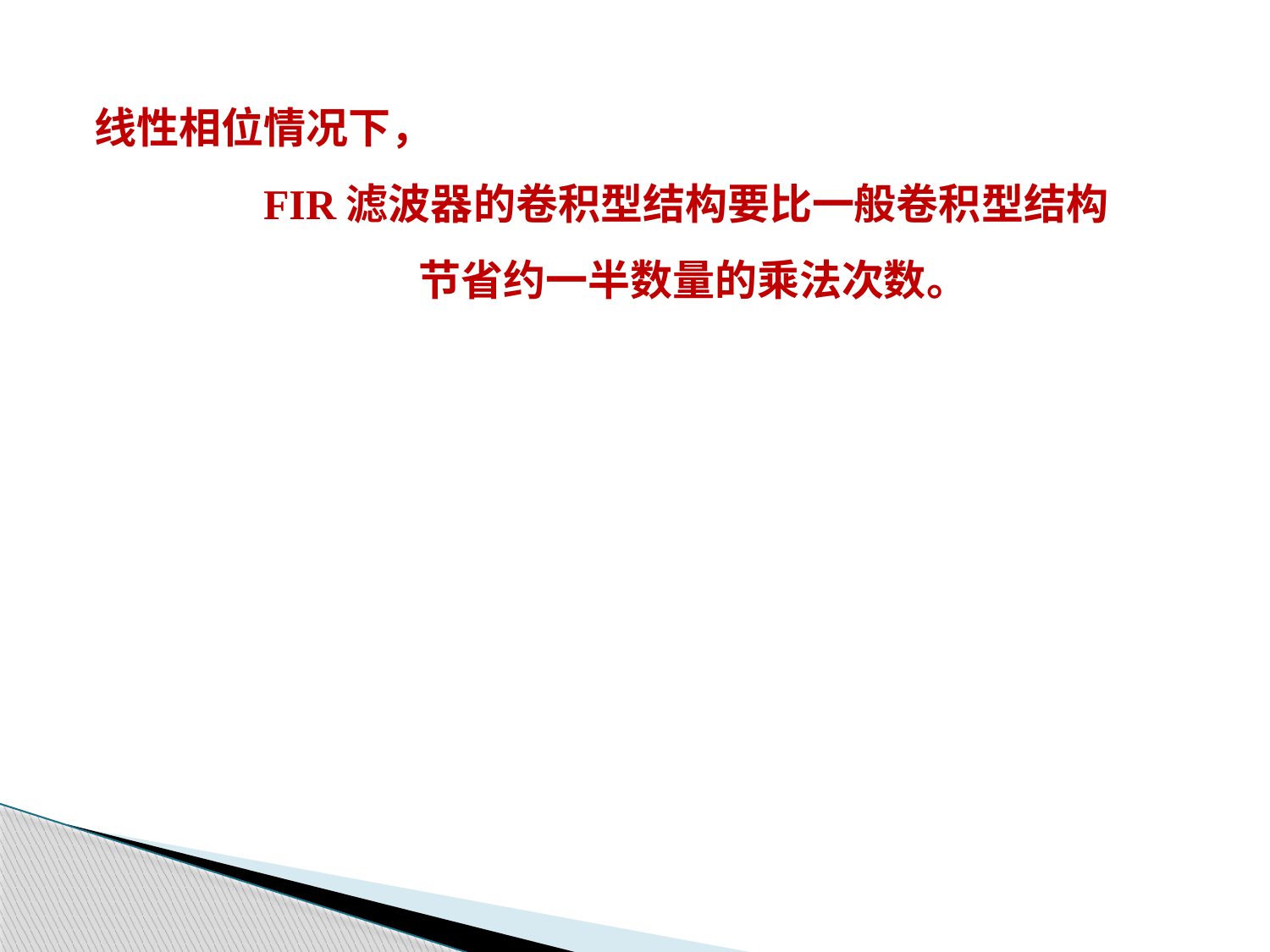

线性相位情况下，
                FIR滤波器的卷积型结构要比一般卷积型结构
                                 节省约一半数量的乘法次数。